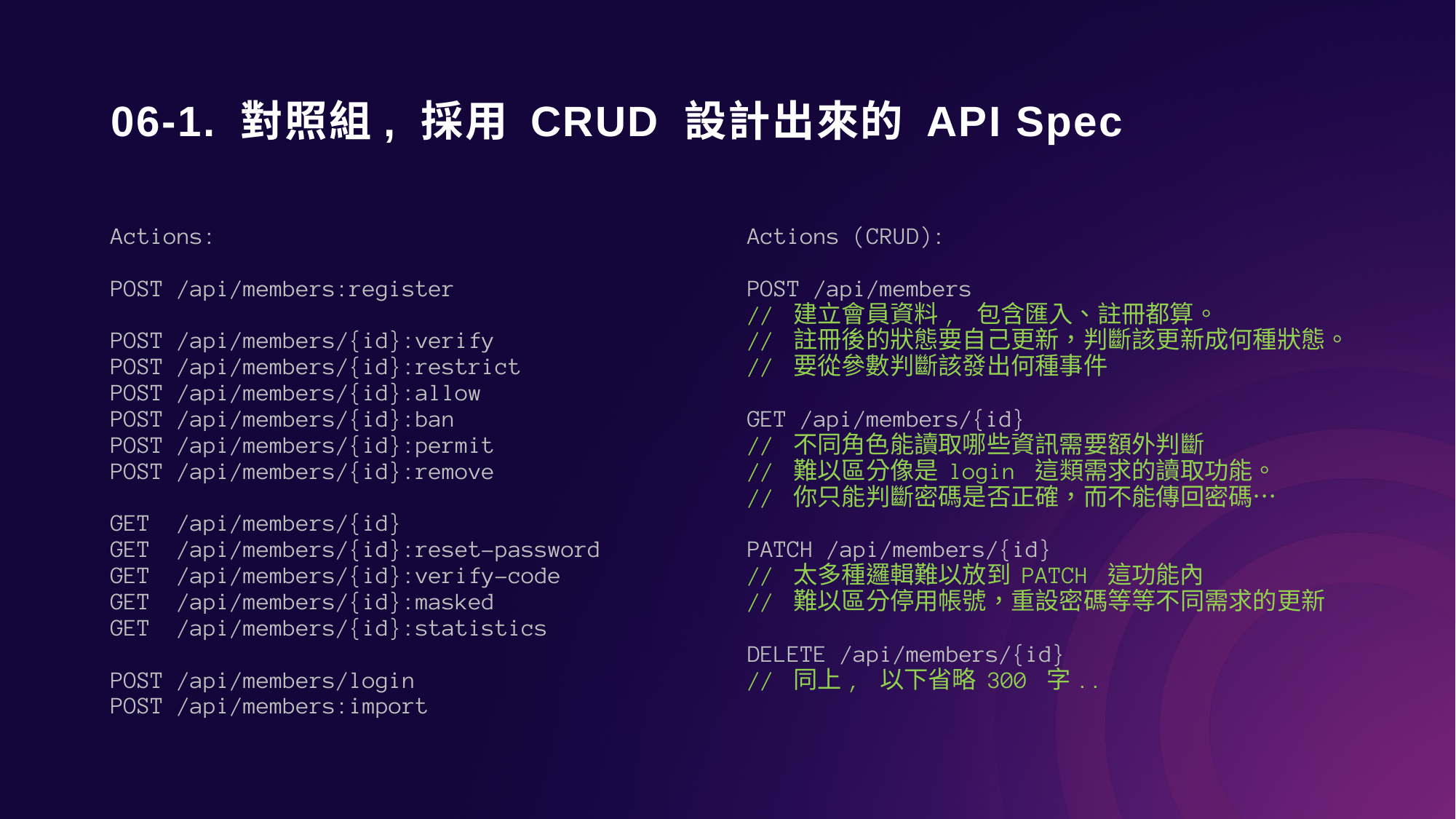

# 06-1. 對照組, 採用 CRUD 設計出來的 API Spec
Actions:

POST /api/members:register

POST /api/members/{id}:verify
POST /api/members/{id}:restrict
POST /api/members/{id}:allow
POST /api/members/{id}:ban
POST /api/members/{id}:permit
POST /api/members/{id}:remove

GET  /api/members/{id}
GET  /api/members/{id}:reset-password
GET  /api/members/{id}:verify-code
GET  /api/members/{id}:masked
GET  /api/members/{id}:statistics

POST /api/members/login
POST /api/members:import

Actions (CRUD):

POST /api/members
// 建立會員資料, 包含匯入、註冊都算。
// 註冊後的狀態要自己更新，判斷該更新成何種狀態。
// 要從參數判斷該發出何種事件

GET /api/members/{id}
// 不同角色能讀取哪些資訊需要額外判斷
// 難以區分像是 login 這類需求的讀取功能。
// 你只能判斷密碼是否正確，而不能傳回密碼…

PATCH /api/members/{id}
// 太多種邏輯難以放到 PATCH 這功能內
// 難以區分停用帳號，重設密碼等等不同需求的更新

DELETE /api/members/{id}
// 同上, 以下省略 300 字..